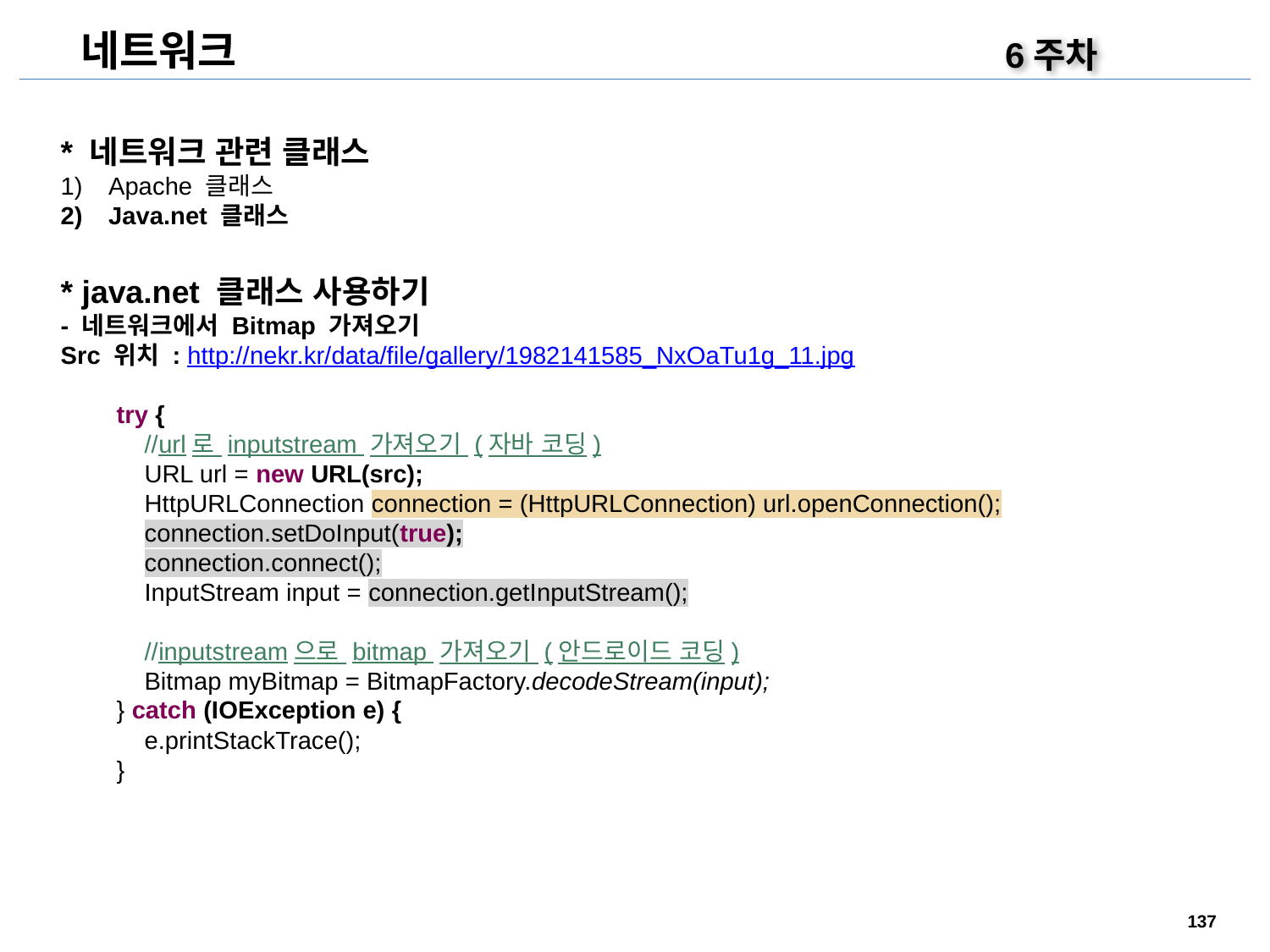

네트워크
6주차
* 네트워크 관련 클래스
Apache 클래스
Java.net 클래스

* java.net 클래스 사용하기
- 네트워크에서 Bitmap 가져오기
Src 위치 : http://nekr.kr/data/file/gallery/1982141585_NxOaTu1g_11.jpg

        try {
            //url로 inputstream 가져오기 (자바 코딩)
            URL url = new URL(src);
            HttpURLConnection connection = (HttpURLConnection) url.openConnection();
            connection.setDoInput(true);
            connection.connect();
            InputStream input = connection.getInputStream();

            //inputstream으로 bitmap 가져오기 (안드로이드 코딩)
            Bitmap myBitmap = BitmapFactory.decodeStream(input);
        } catch (IOException e) {
            e.printStackTrace();
        }